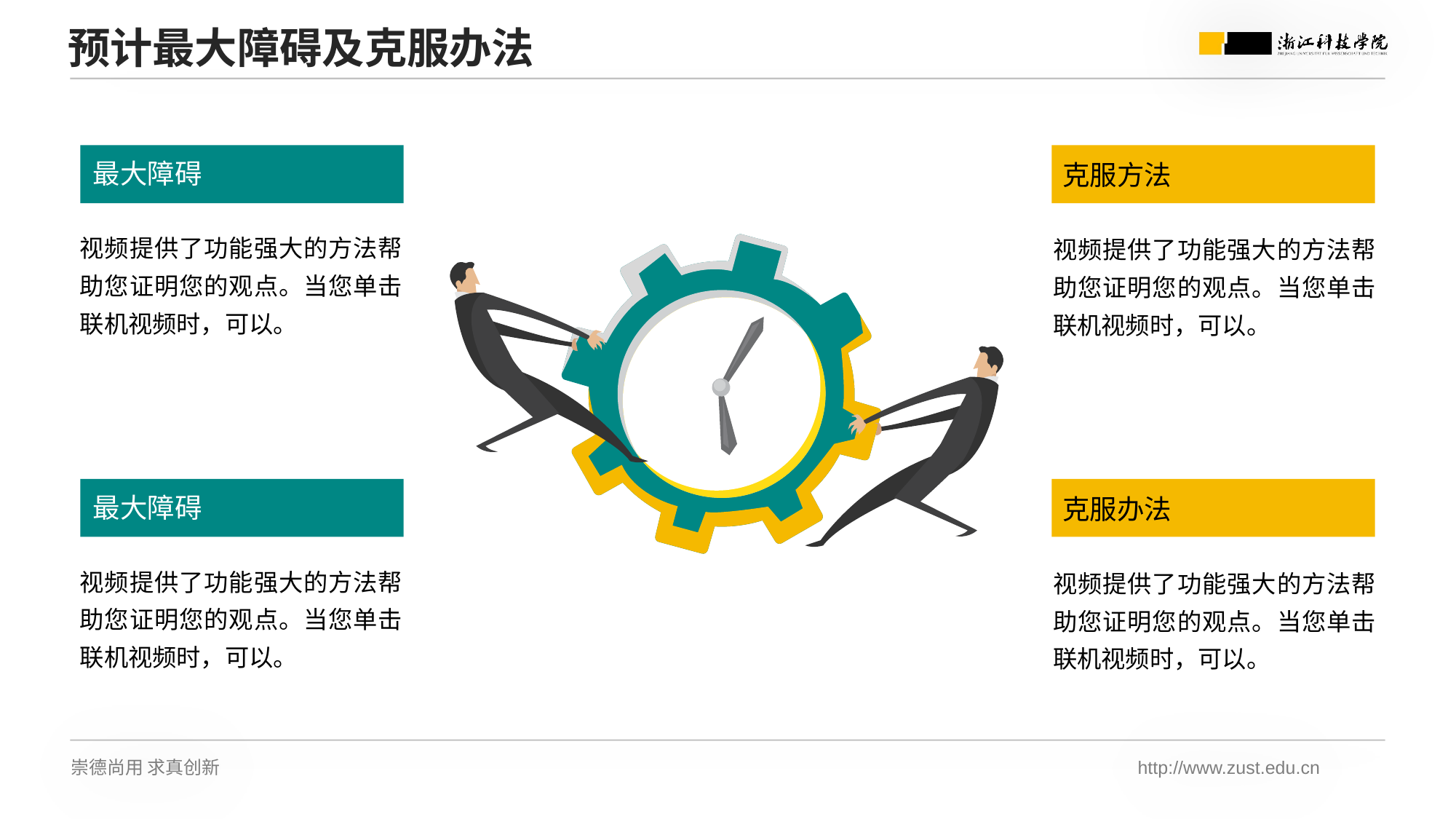

预计最大障碍及克服办法
最大障碍

克服方法
视频提供了功能强大的方法帮助您证明您的观点。当您单击联机视频时，可以。

视频提供了功能强大的方法帮助您证明您的观点。当您单击联机视频时，可以。

最大障碍

克服办法

视频提供了功能强大的方法帮助您证明您的观点。当您单击联机视频时，可以。

视频提供了功能强大的方法帮助您证明您的观点。当您单击联机视频时，可以。